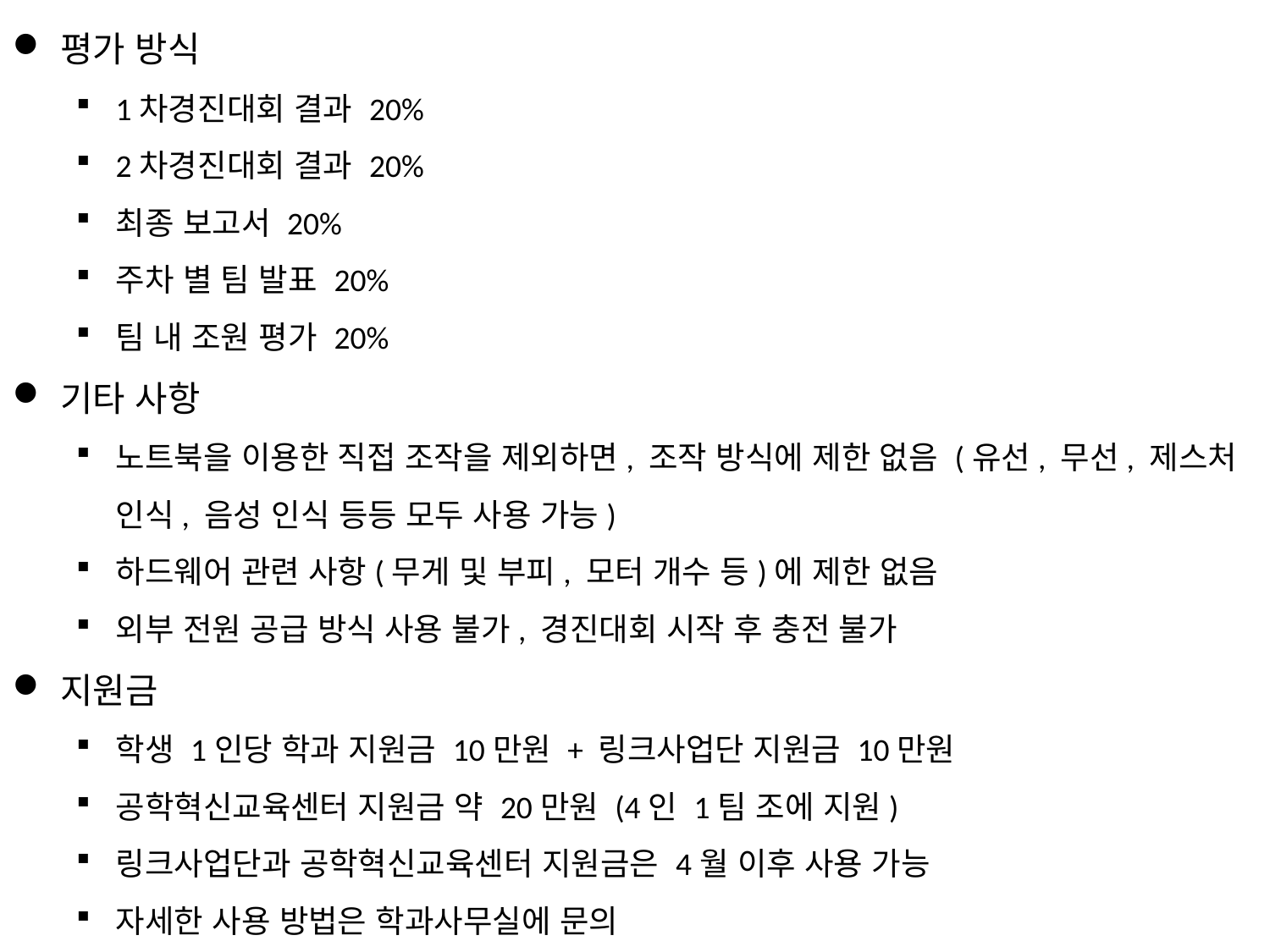

평가 방식
1차경진대회 결과 20%
2차경진대회 결과 20%
최종 보고서 20%
주차 별 팀 발표 20%
팀 내 조원 평가 20%
기타 사항
노트북을 이용한 직접 조작을 제외하면, 조작 방식에 제한 없음 (유선, 무선, 제스처 인식, 음성 인식 등등 모두 사용 가능)
하드웨어 관련 사항(무게 및 부피, 모터 개수 등)에 제한 없음
외부 전원 공급 방식 사용 불가, 경진대회 시작 후 충전 불가
지원금
학생 1인당 학과 지원금 10만원 + 링크사업단 지원금 10만원
공학혁신교육센터 지원금 약 20만원 (4인 1팀 조에 지원)
링크사업단과 공학혁신교육센터 지원금은 4월 이후 사용 가능
자세한 사용 방법은 학과사무실에 문의